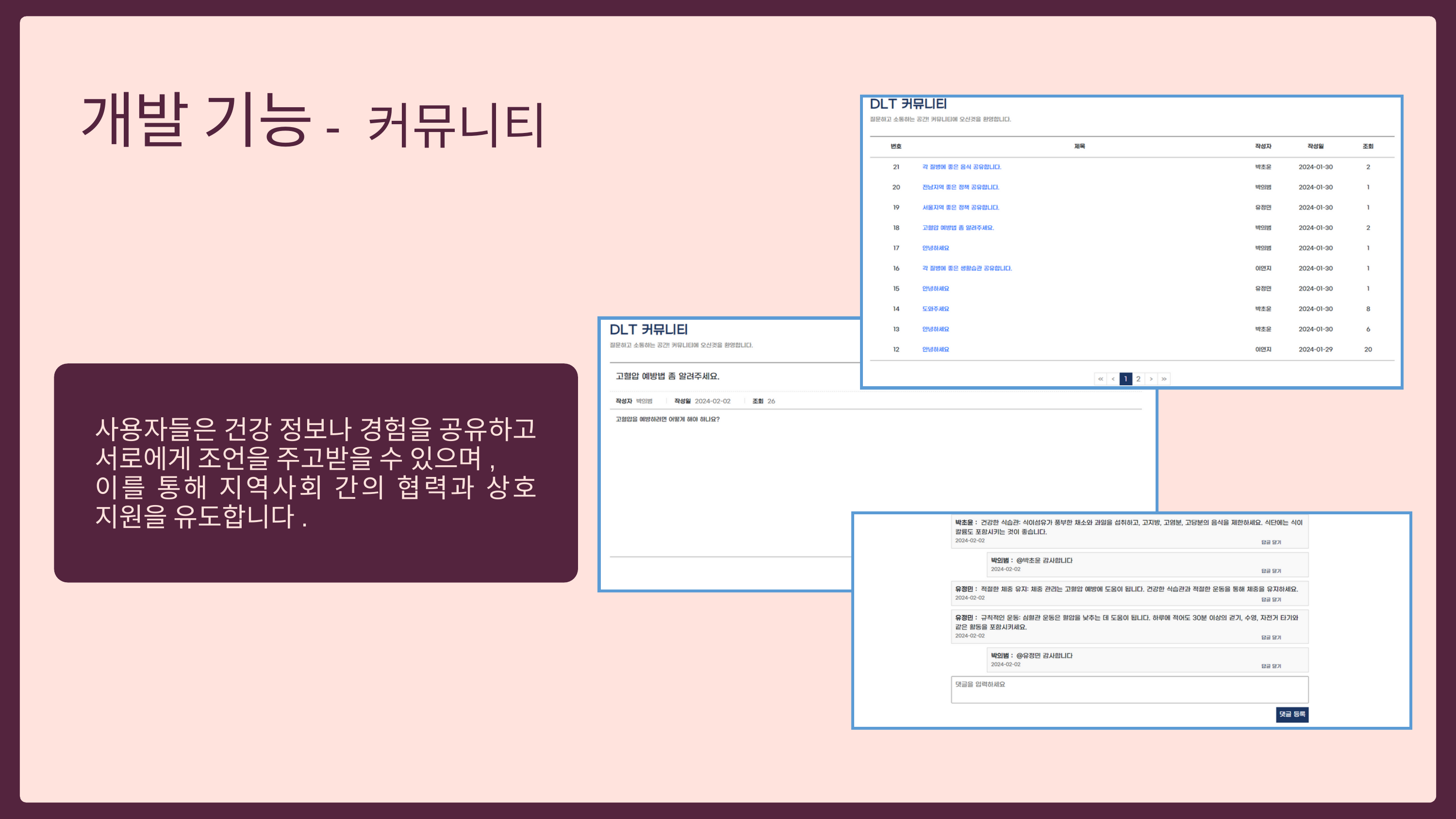

개발 기능

 - 커뮤니티

사용자들은 건강 정보나 경험을 공유하고 서로에게 조언을 주고받을 수 있으며,
이를 통해 지역사회 간의 협력과 상호 지원을 유도합니다.